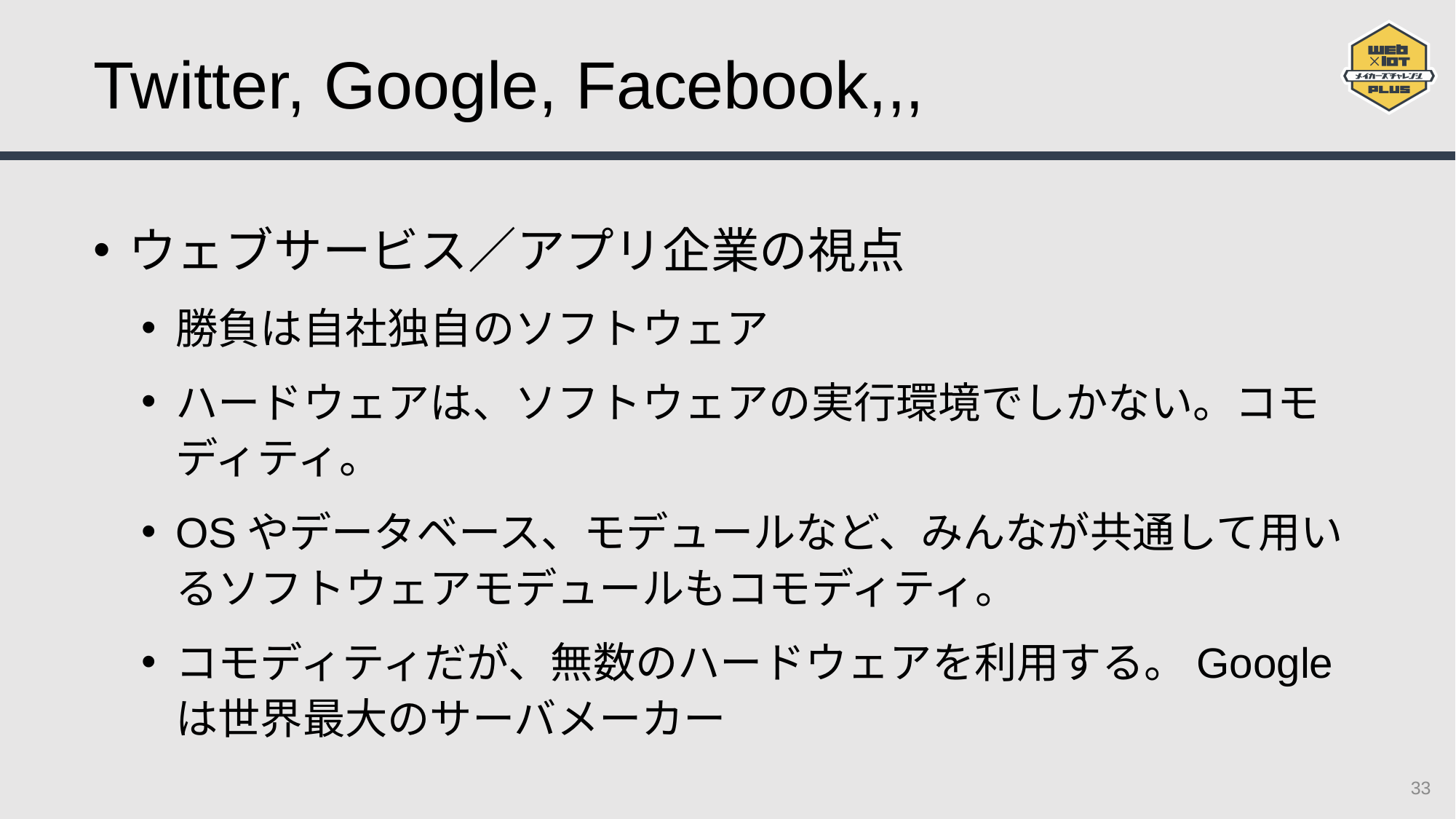

# Twitter, Google, Facebook,,,
ウェブサービス／アプリ企業の視点
勝負は自社独自のソフトウェア
ハードウェアは、ソフトウェアの実行環境でしかない。コモディティ。
OSやデータベース、モデュールなど、みんなが共通して用いるソフトウェアモデュールもコモディティ。
コモディティだが、無数のハードウェアを利用する。Googleは世界最大のサーバメーカー
33